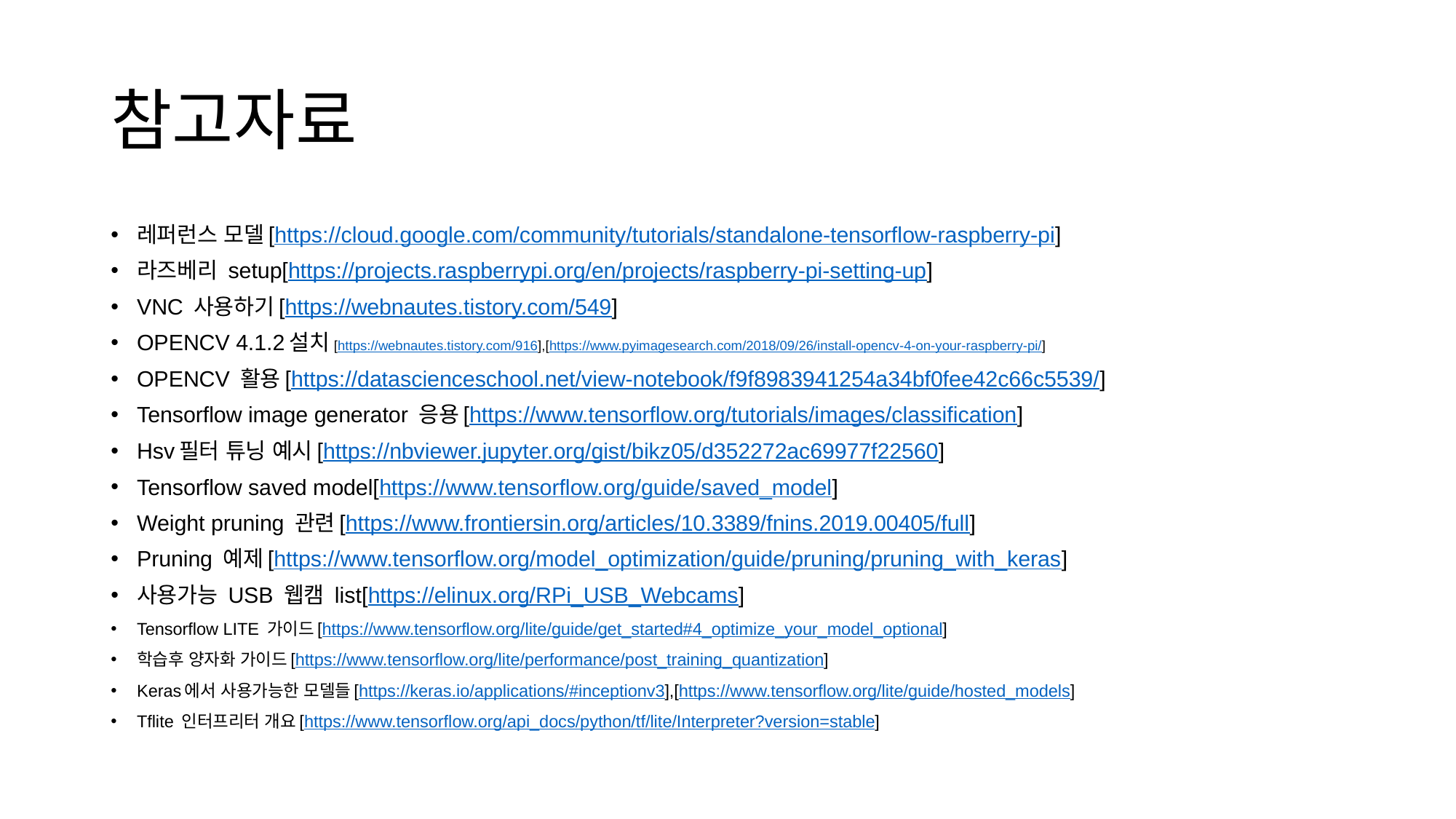

# 참고자료
레퍼런스 모델[https://cloud.google.com/community/tutorials/standalone-tensorflow-raspberry-pi]
라즈베리 setup[https://projects.raspberrypi.org/en/projects/raspberry-pi-setting-up]
VNC 사용하기[https://webnautes.tistory.com/549]
OPENCV 4.1.2설치[https://webnautes.tistory.com/916],[https://www.pyimagesearch.com/2018/09/26/install-opencv-4-on-your-raspberry-pi/]
OPENCV 활용[https://datascienceschool.net/view-notebook/f9f8983941254a34bf0fee42c66c5539/]
Tensorflow image generator 응용[https://www.tensorflow.org/tutorials/images/classification]
Hsv필터 튜닝 예시[https://nbviewer.jupyter.org/gist/bikz05/d352272ac69977f22560]
Tensorflow saved model[https://www.tensorflow.org/guide/saved_model]
Weight pruning 관련[https://www.frontiersin.org/articles/10.3389/fnins.2019.00405/full]
Pruning 예제[https://www.tensorflow.org/model_optimization/guide/pruning/pruning_with_keras]
사용가능 USB 웹캠 list[https://elinux.org/RPi_USB_Webcams]
Tensorflow LITE 가이드[https://www.tensorflow.org/lite/guide/get_started#4_optimize_your_model_optional]
학습후 양자화 가이드[https://www.tensorflow.org/lite/performance/post_training_quantization]
Keras에서 사용가능한 모델들[https://keras.io/applications/#inceptionv3],[https://www.tensorflow.org/lite/guide/hosted_models]
Tflite 인터프리터 개요[https://www.tensorflow.org/api_docs/python/tf/lite/Interpreter?version=stable]